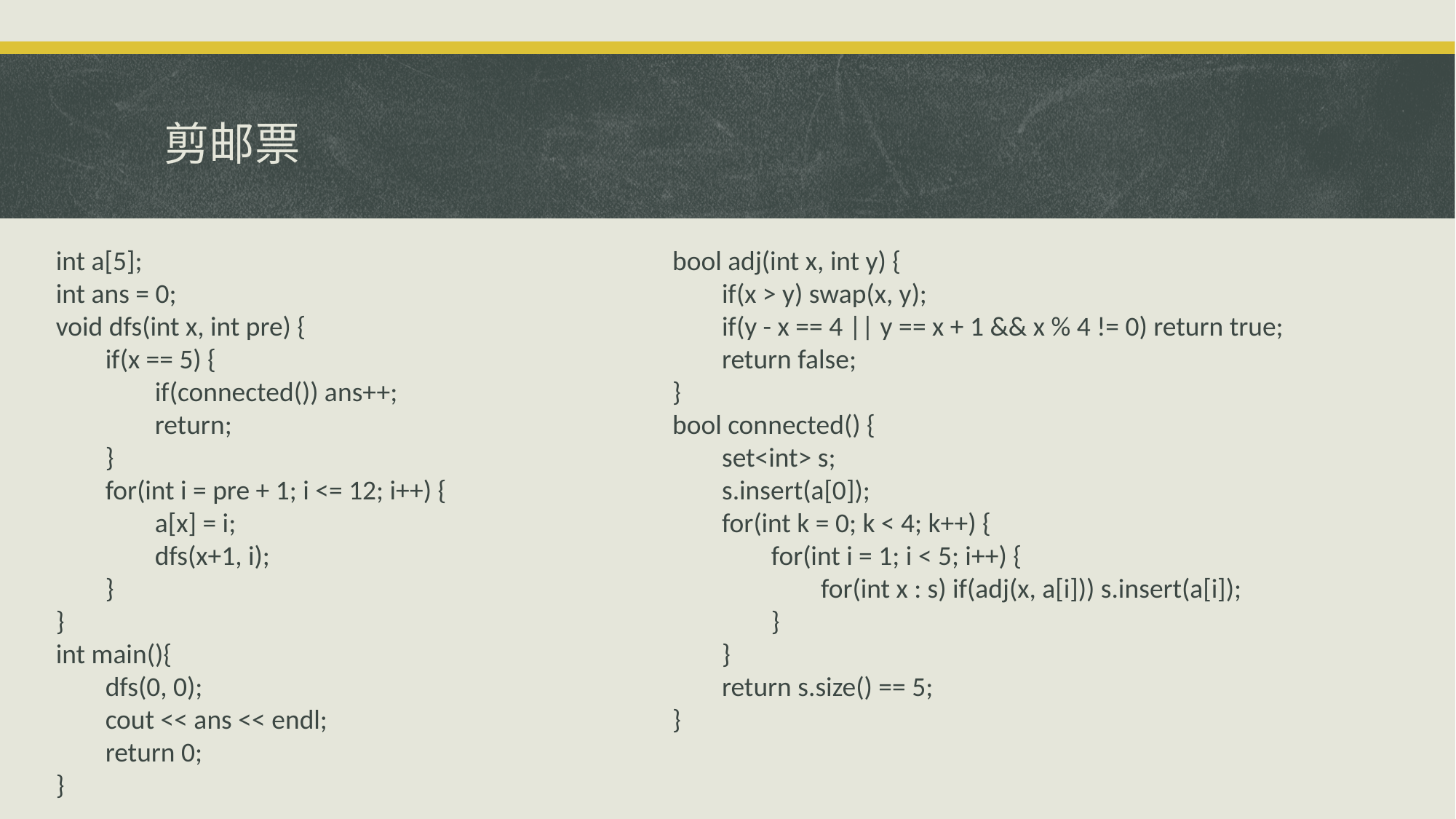

# 剪邮票
int a[5];
int ans = 0;
void dfs(int x, int pre) {
        if(x == 5) {
                if(connected()) ans++;
                return;
        }
        for(int i = pre + 1; i <= 12; i++) {
                a[x] = i;
                dfs(x+1, i);
        }
}
int main(){
        dfs(0, 0);
        cout << ans << endl;
        return 0;
}
bool adj(int x, int y) {
        if(x > y) swap(x, y);
        if(y - x == 4 || y == x + 1 && x % 4 != 0) return true;
        return false;
}
bool connected() {
        set<int> s;
        s.insert(a[0]);
        for(int k = 0; k < 4; k++) {
                for(int i = 1; i < 5; i++) {
                        for(int x : s) if(adj(x, a[i])) s.insert(a[i]);
                }
        }
        return s.size() == 5;
}